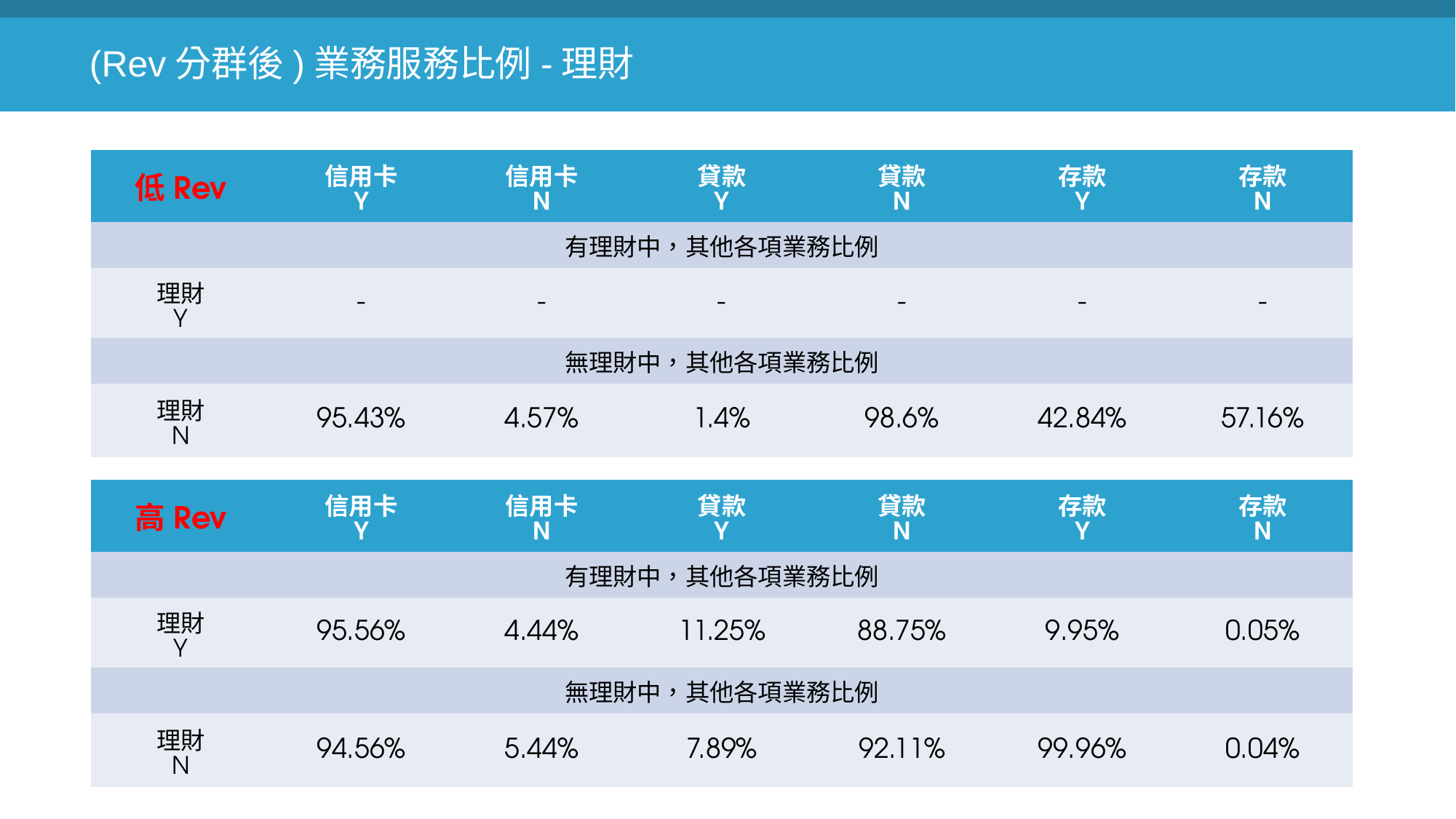

(Rev分群後)業務服務比例-理財
| 低Rev | 信用卡 Y | 信用卡 N | 貸款 Y | 貸款 N | 存款 Y | 存款 N |
| --- | --- | --- | --- | --- | --- | --- |
| 有理財中，其他各項業務比例 |  |  |  |  |  |  |
| 理財 Y | - | - | - | - | - | - |
| 無理財中，其他各項業務比例 |  |  |  |  |  |  |
| 理財 N | 95.43% | 4.57% | 1.4% | 98.6% | 42.84% | 57.16% |
| 高Rev | 信用卡 Y | 信用卡 N | 貸款 Y | 貸款 N | 存款 Y | 存款 N |
| --- | --- | --- | --- | --- | --- | --- |
| 有理財中，其他各項業務比例 |  |  |  |  |  |  |
| 理財 Y | 95.56% | 4.44% | 11.25% | 88.75% | 9.95% | 0.05% |
| 無理財中，其他各項業務比例 |  |  |  |  |  |  |
| 理財 N | 94.56% | 5.44% | 7.89% | 92.11% | 99.96% | 0.04% |